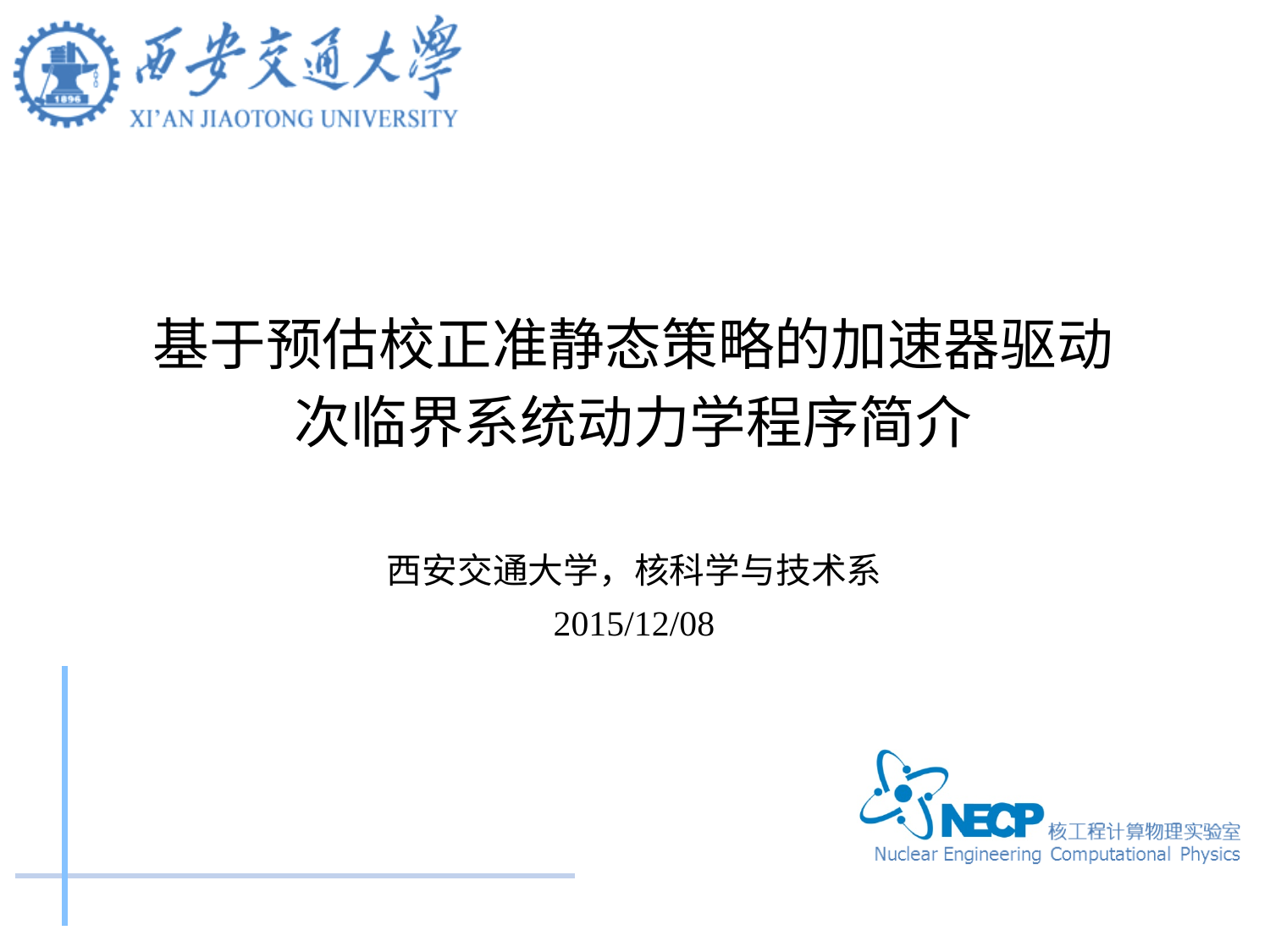

基于预估校正准静态策略的加速器驱动
次临界系统动力学程序简介
西安交通大学，核科学与技术系
2015/12/08